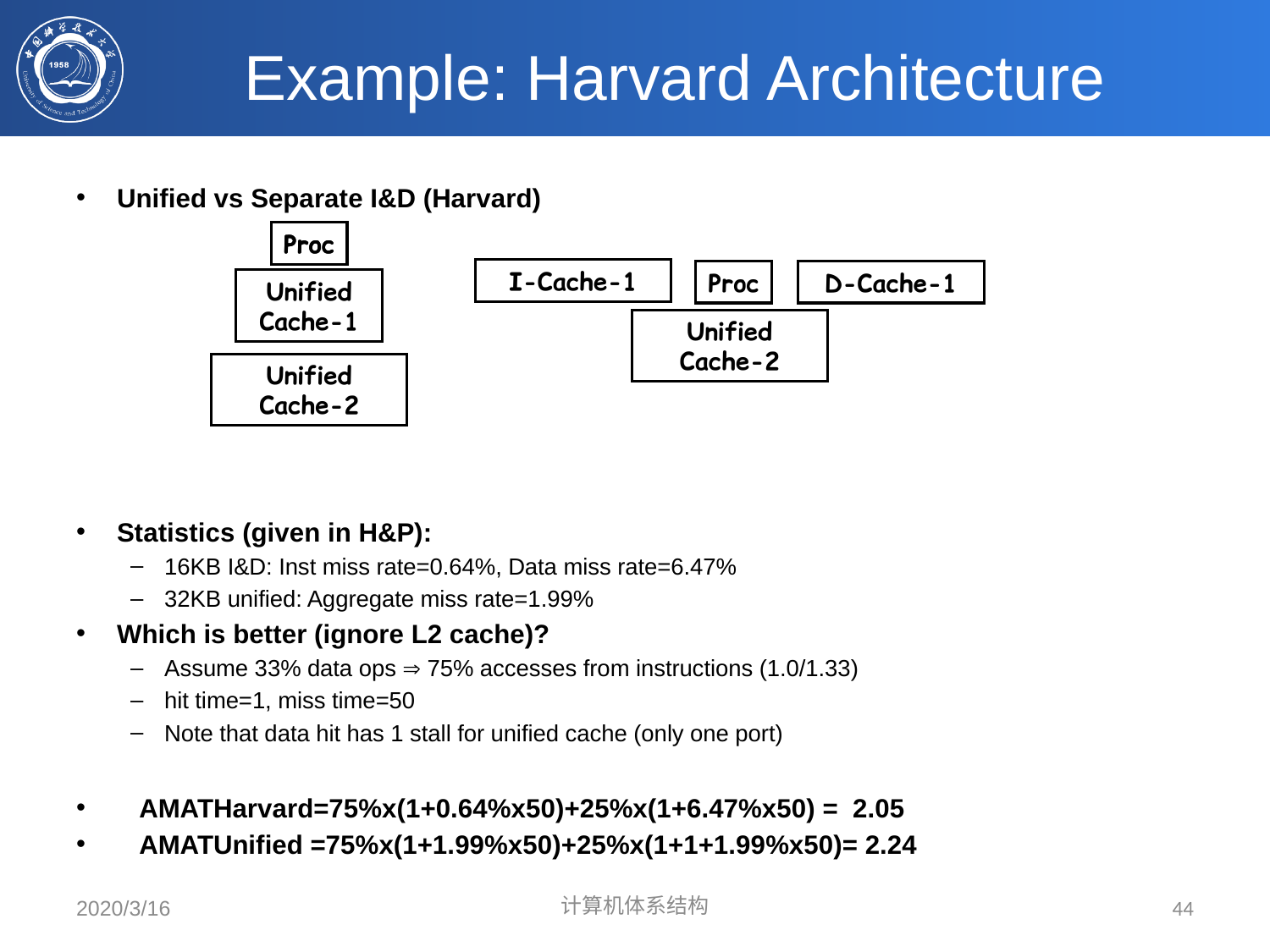

# Example: Harvard Architecture
Unified vs Separate I&D (Harvard)

Statistics (given in H&P):
16KB I&D: Inst miss rate=0.64%, Data miss rate=6.47%
32KB unified: Aggregate miss rate=1.99%
Which is better (ignore L2 cache)?
Assume 33% data ops ⇒ 75% accesses from instructions (1.0/1.33)
hit time=1, miss time=50
Note that data hit has 1 stall for unified cache (only one port)

   AMATHarvard=75%x(1+0.64%x50)+25%x(1+6.47%x50) =  2.05
   AMATUnified =75%x(1+1.99%x50)+25%x(1+1+1.99%x50)= 2.24

Proc
Unified
Cache-1
Unified
Cache-2
Proc
I-Cache-1
Proc
D-Cache-1
Unified
Cache-2
2020/3/16
计算机体系结构
44